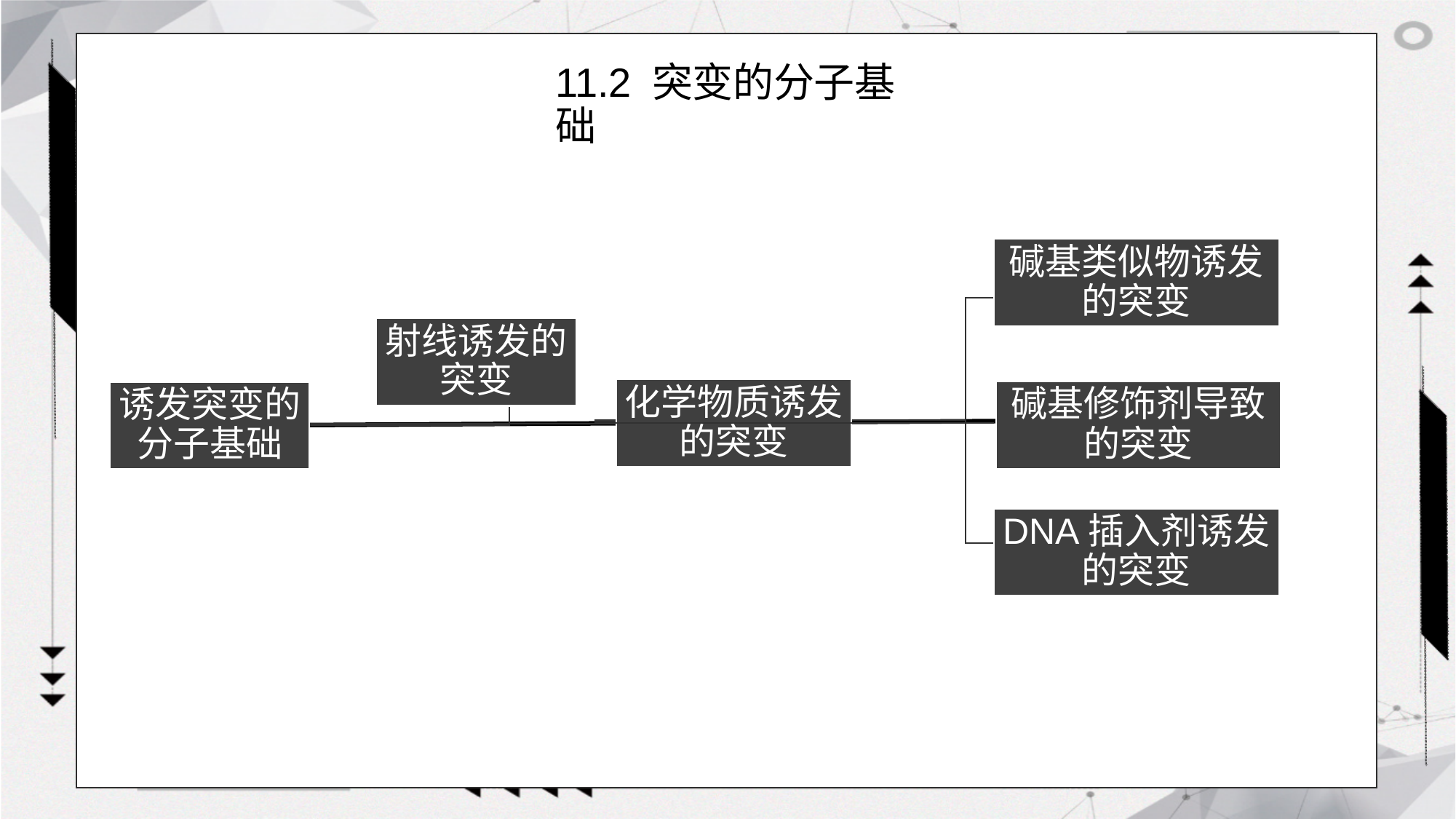

# 11.2 突变的分子基础
碱基类似物诱发的突变

射线诱发的突变
化学物质诱发的突变
诱发突变的分子基础

DNA插入剂诱发的突变
碱基修饰剂导致的突变